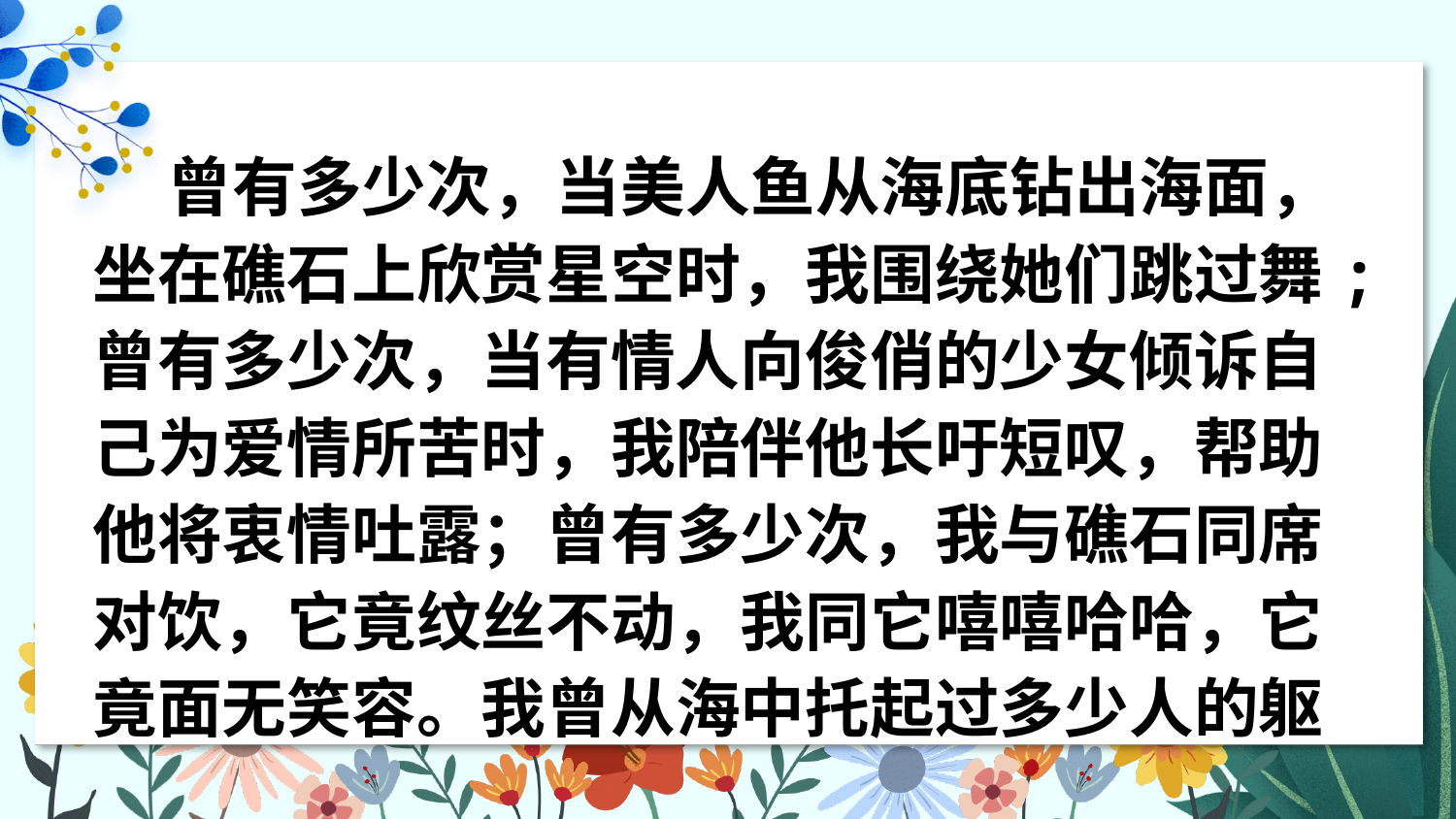

曾有多少次，当美人鱼从海底钻出海面，坐在礁石上欣赏星空时，我围绕她们跳过舞;曾有多少次，当有情人向俊俏的少女倾诉自己为爱情所苦时，我陪伴他长吁短叹，帮助他将衷情吐露；曾有多少次，我与礁石同席对饮，它竟纹丝不动，我同它嘻嘻哈哈，它竟面无笑容。我曾从海中托起过多少人的躯